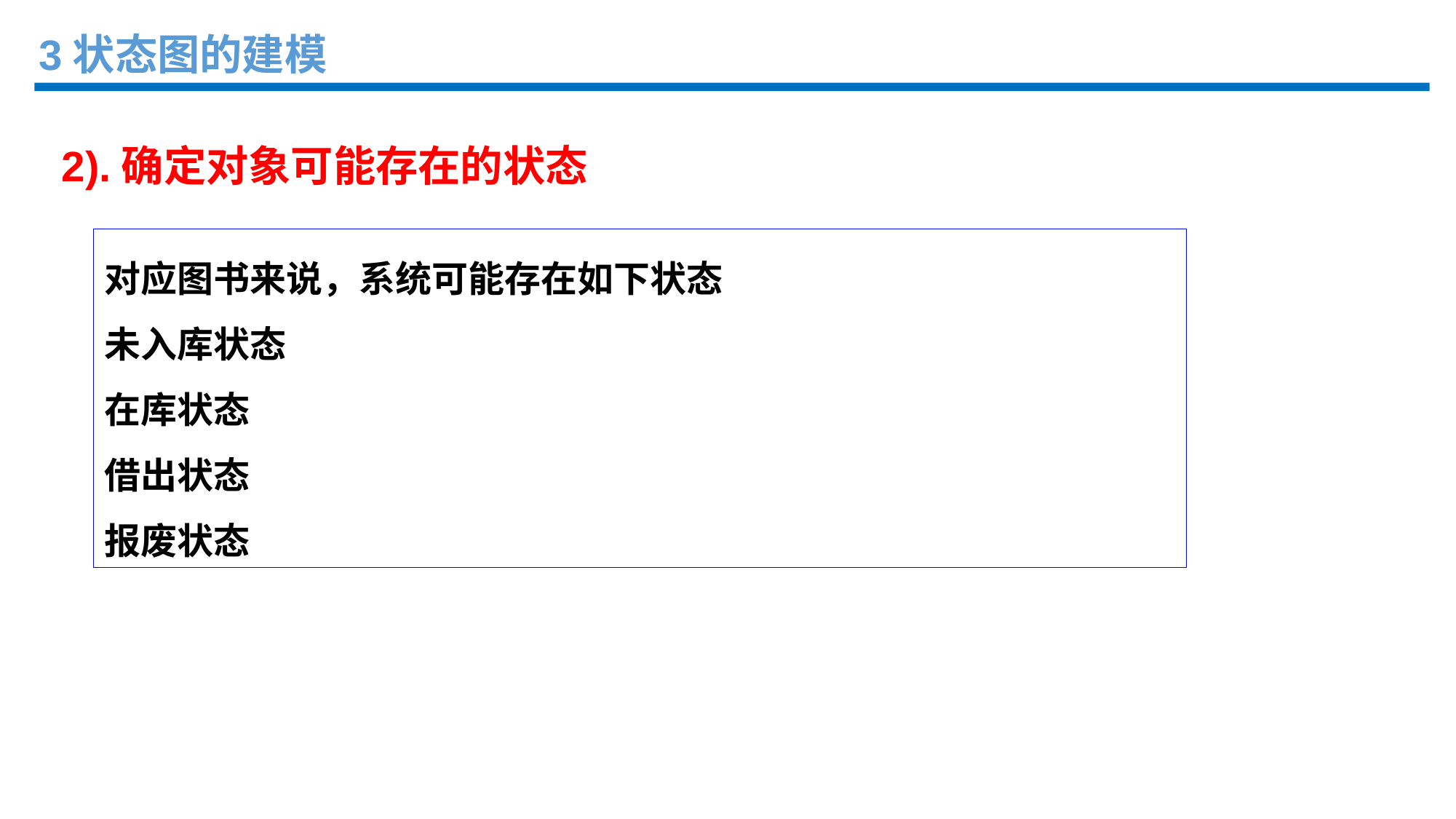

3状态图的建模
2).确定对象可能存在的状态
对应图书来说，系统可能存在如下状态
未入库状态
在库状态
借出状态
报废状态